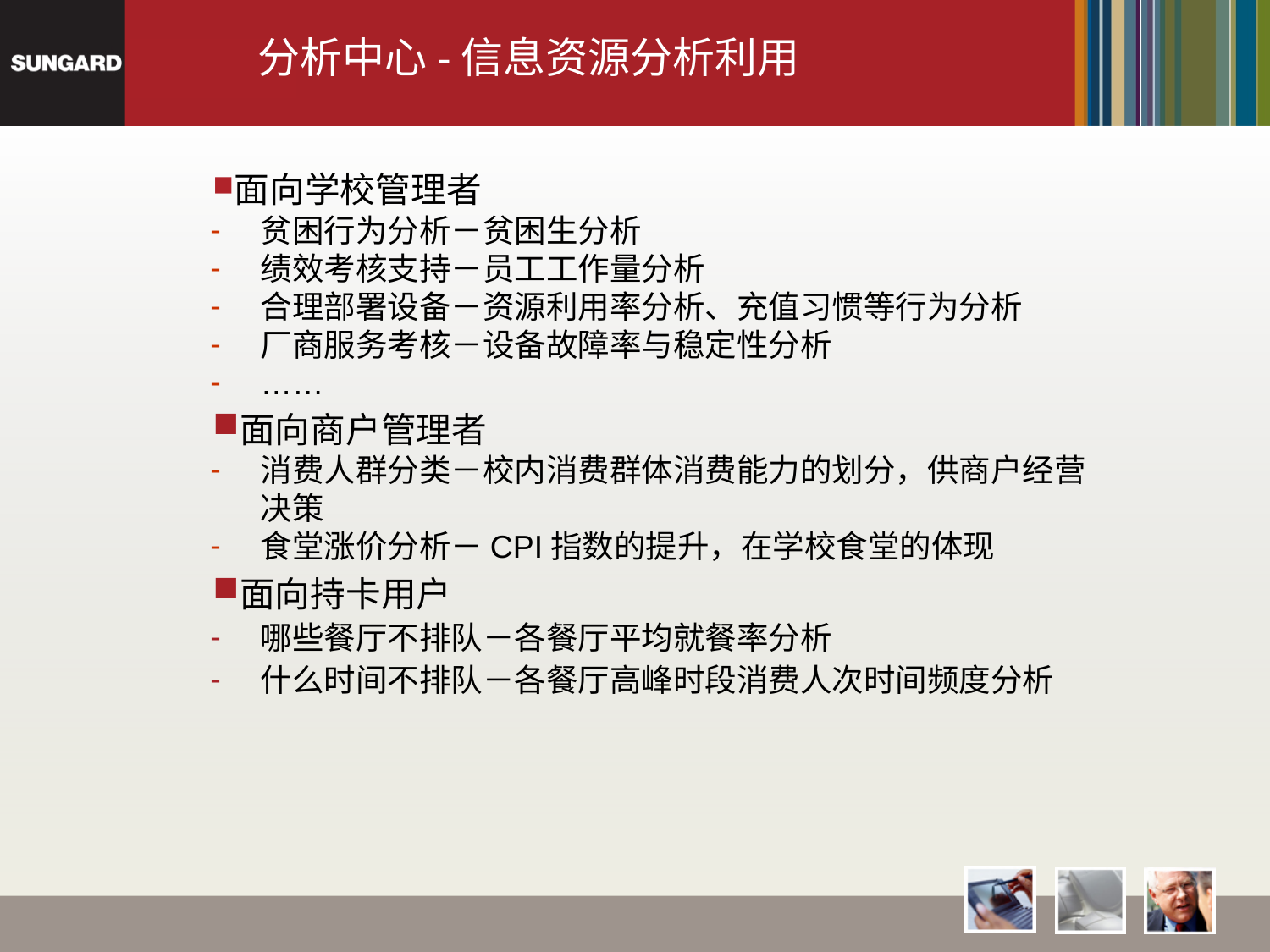

分析中心-信息资源分析利用
面向学校管理者
贫困行为分析－贫困生分析
绩效考核支持－员工工作量分析
合理部署设备－资源利用率分析、充值习惯等行为分析
厂商服务考核－设备故障率与稳定性分析
……
面向商户管理者
消费人群分类－校内消费群体消费能力的划分，供商户经营决策
食堂涨价分析－CPI指数的提升，在学校食堂的体现
面向持卡用户
哪些餐厅不排队－各餐厅平均就餐率分析
什么时间不排队－各餐厅高峰时段消费人次时间频度分析